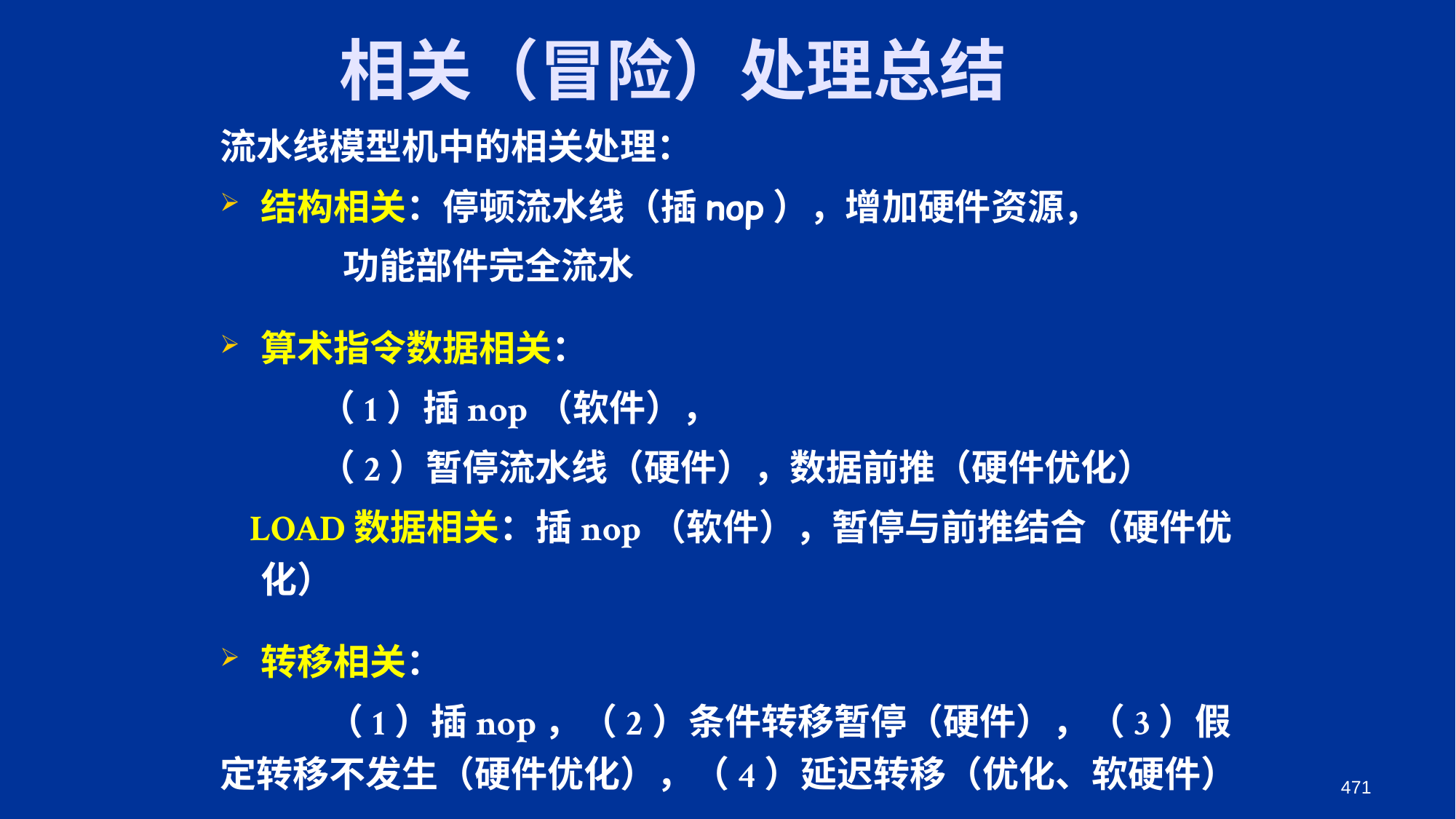

# 相关（冒险）处理总结
流水线模型机中的相关处理：
结构相关：停顿流水线（插nop），增加硬件资源，
              功能部件完全流水

算术指令数据相关：
           （1）插nop（软件），
           （2）暂停流水线（硬件），数据前推（硬件优化）
    LOAD数据相关：插nop（软件），暂停与前推结合（硬件优化）

转移相关：
            （1）插nop，（2）条件转移暂停（硬件），（3）假定转移不发生（硬件优化），（4）延迟转移（优化、软硬件）
471